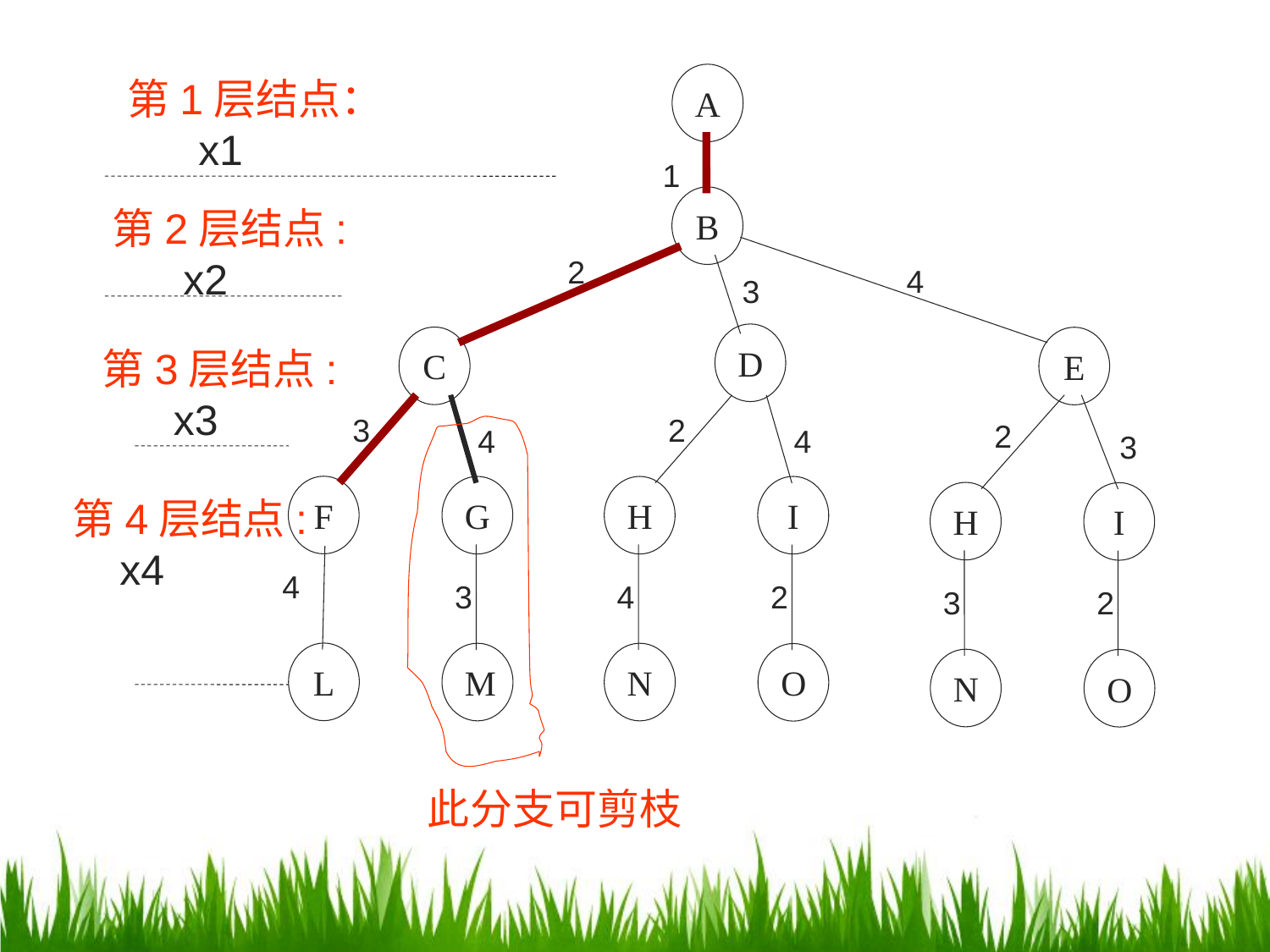

第1层结点：
      x1
A

1

B
第2层结点:
      x2

2

4
3

D
C
E
第3层结点:
      x3

3
2
2
4
4

3

F
G
H
I
H
I
第4层结点:
    x4

4
3
4
2
3
2
L
M
N
O
N
O

此分支可剪枝